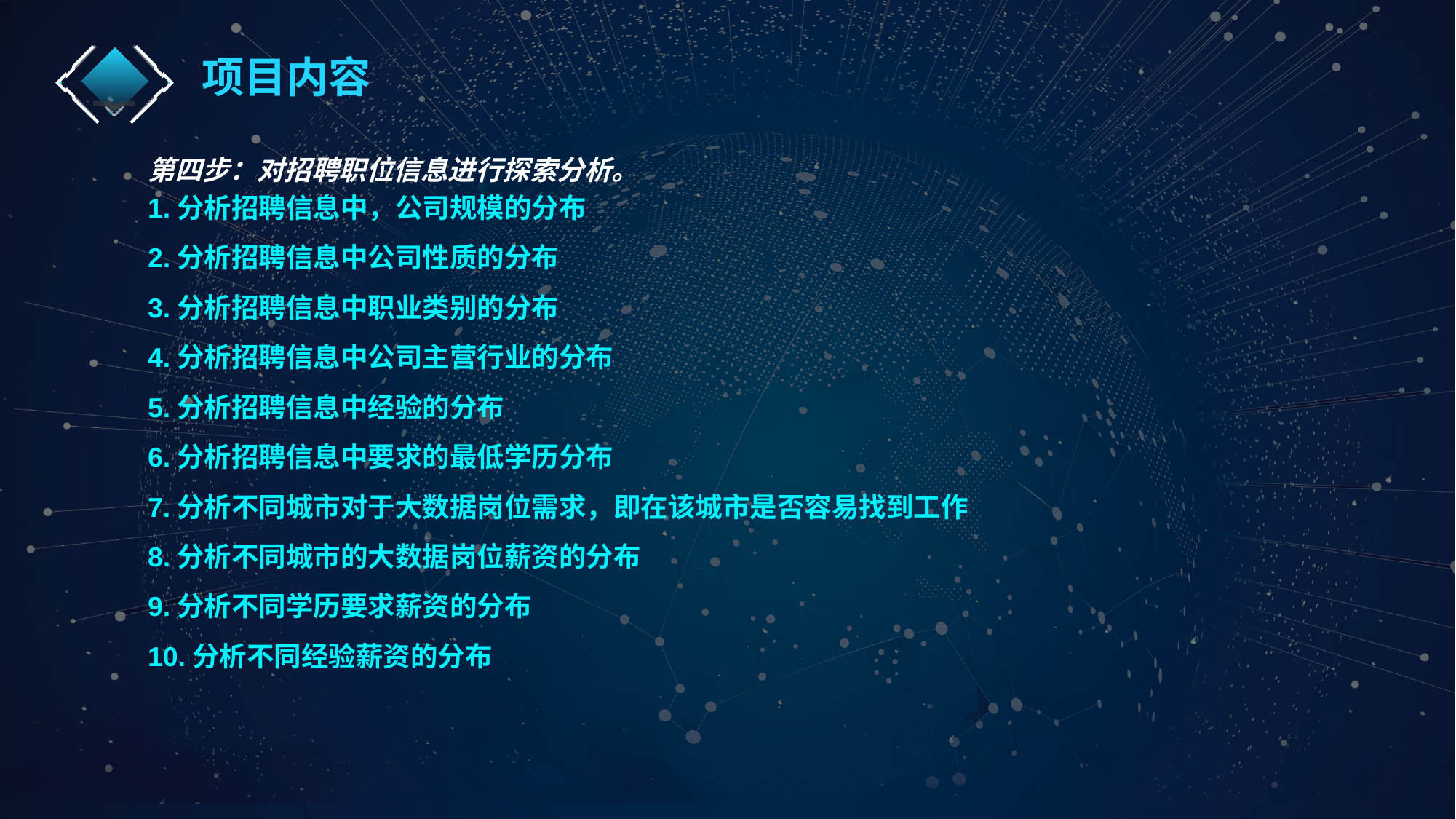

项目内容

第四步：对招聘职位信息进行探索分析。
1.分析招聘信息中，公司规模的分布
2.分析招聘信息中公司性质的分布
3.分析招聘信息中职业类别的分布
4.分析招聘信息中公司主营行业的分布
5.分析招聘信息中经验的分布
6.分析招聘信息中要求的最低学历分布
7.分析不同城市对于大数据岗位需求，即在该城市是否容易找到工作
8.分析不同城市的大数据岗位薪资的分布
9.分析不同学历要求薪资的分布
10.分析不同经验薪资的分布